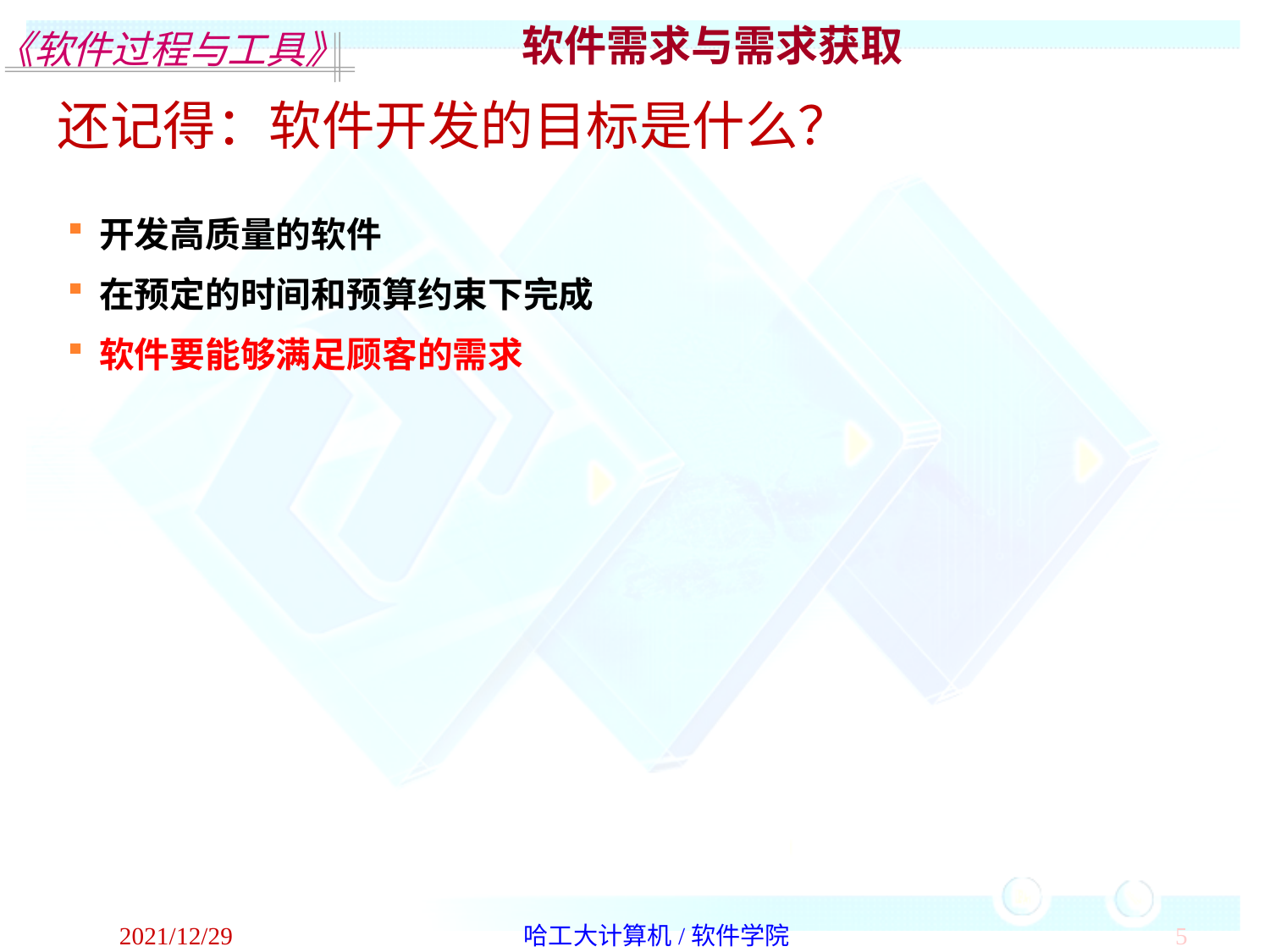

软件需求与需求获取
还记得：软件开发的目标是什么？
开发高质量的软件
在预定的时间和预算约束下完成
软件要能够满足顾客的需求